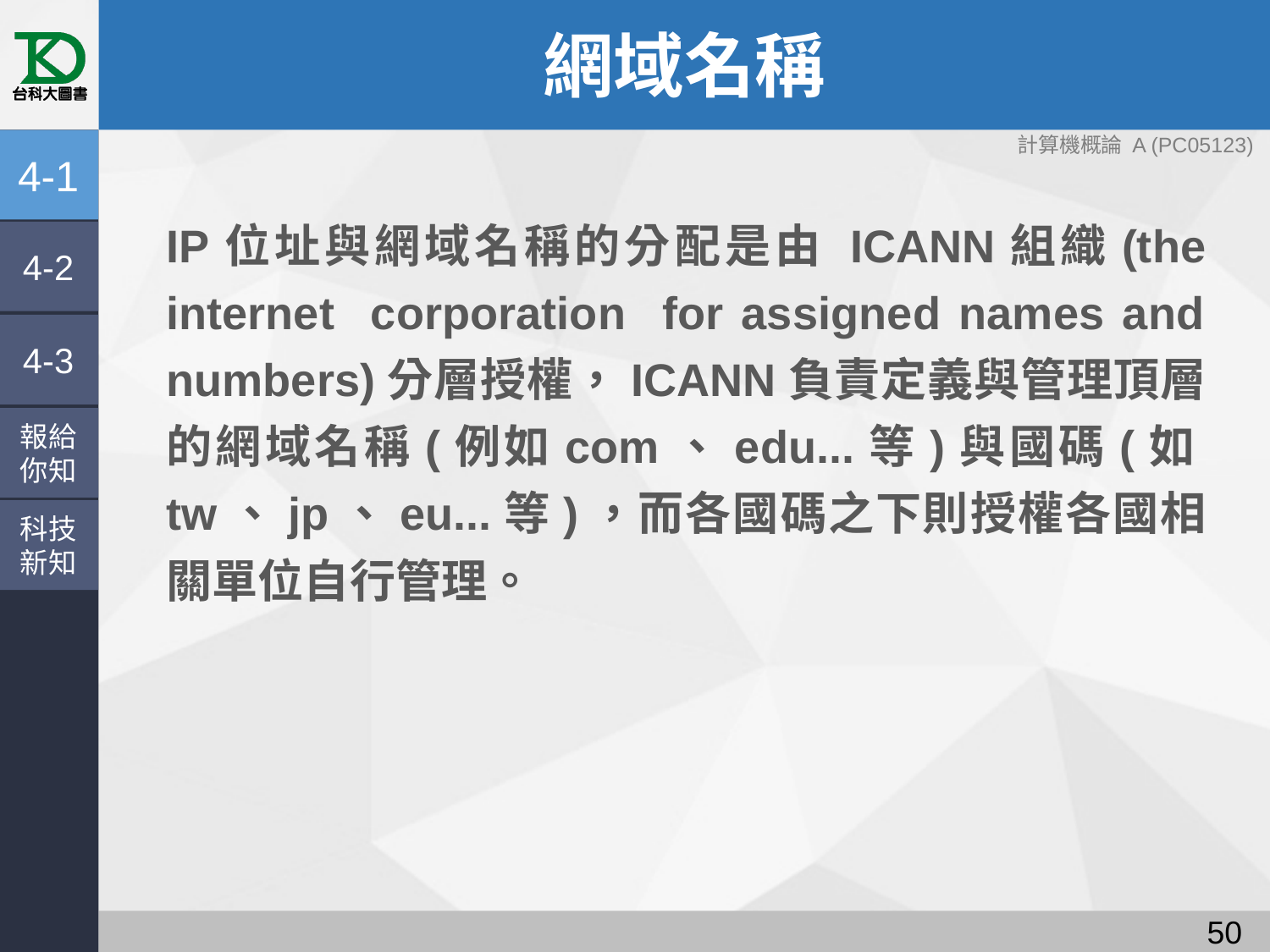

# 網域名稱
4-1
IP位址與網域名稱的分配是由 ICANN組織(the internet  corporation  for assigned names and numbers)分層授權，ICANN負責定義與管理頂層的網域名稱(例如com、edu...等)與國碼(如tw、jp、eu...等)，而各國碼之下則授權各國相關單位自行管理。
4-2
4-3
報給
你知
科技
新知
50